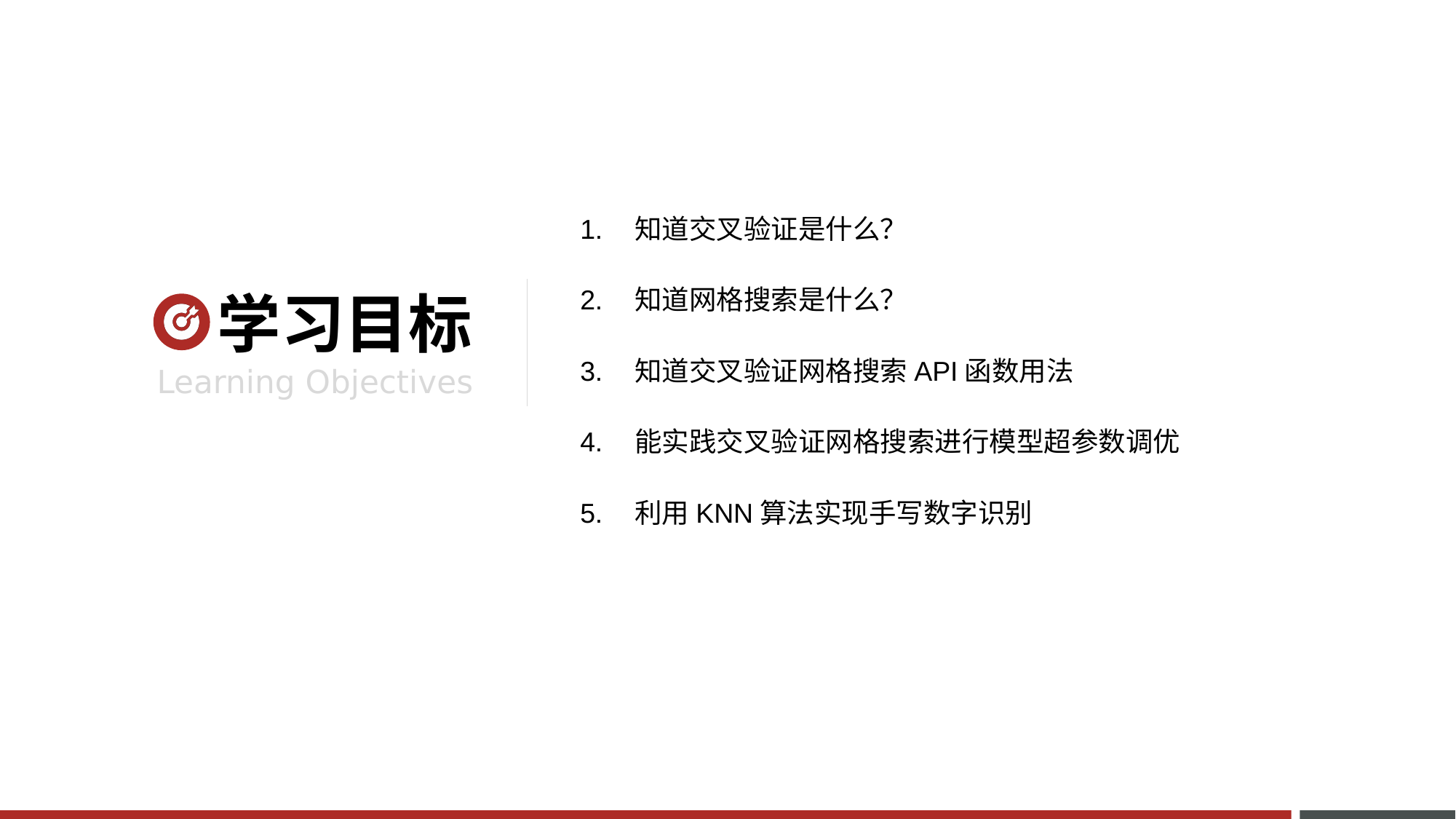

知道交叉验证是什么？
知道网格搜索是什么？
知道交叉验证网格搜索API函数用法
能实践交叉验证网格搜索进行模型超参数调优
利用KNN算法实现手写数字识别